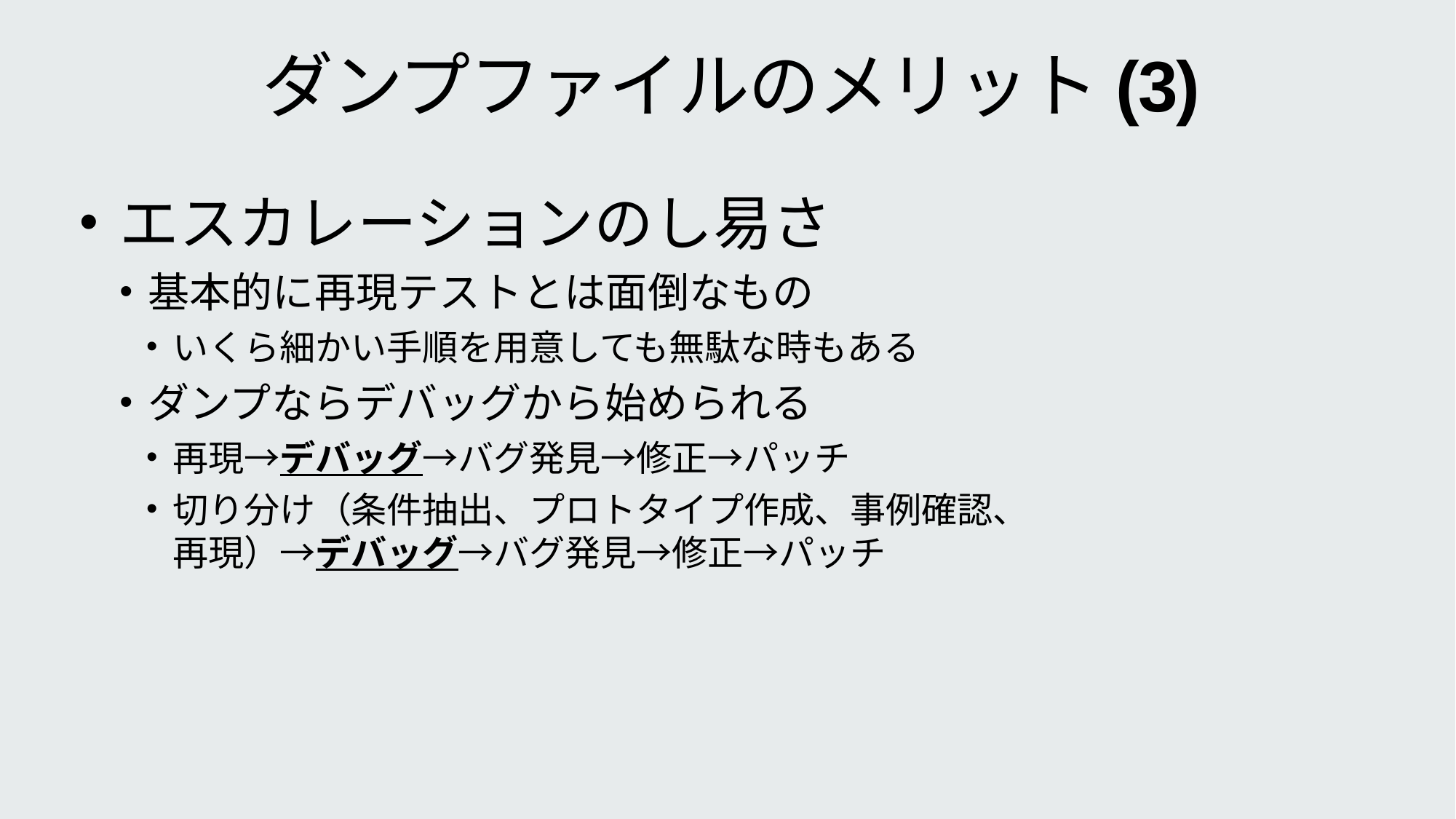

# ダンプファイルのメリット(3)
エスカレーションのし易さ
基本的に再現テストとは面倒なもの
いくら細かい手順を用意しても無駄な時もある
ダンプならデバッグから始められる
再現→デバッグ→バグ発見→修正→パッチ
切り分け（条件抽出、プロトタイプ作成、事例確認、
再現）→デバッグ→バグ発見→修正→パッチ